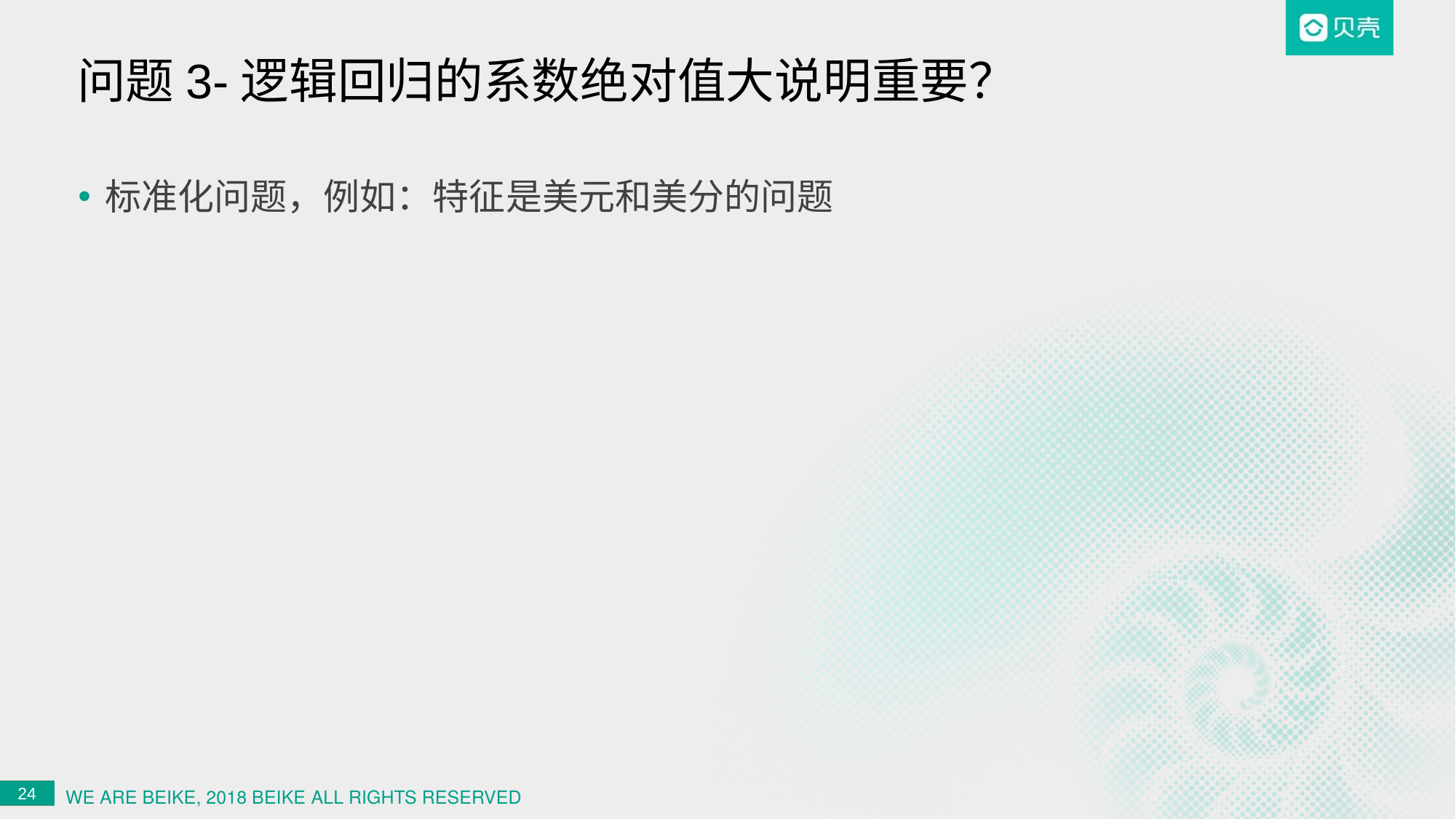

# 问题3-逻辑回归的系数绝对值大说明重要？
标准化问题，例如：特征是美元和美分的问题